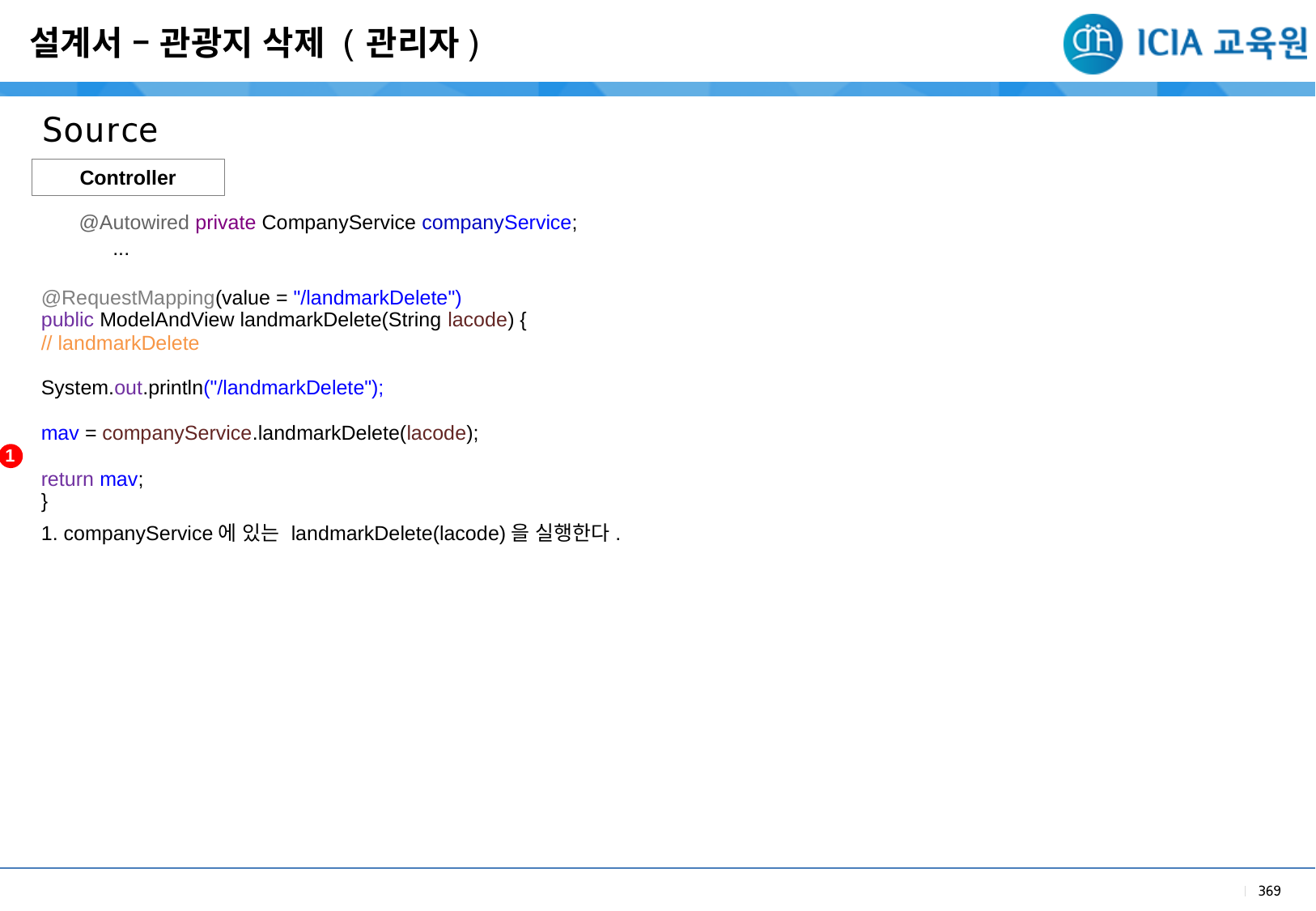

설계서 – 관광지 삭제 (관리자)
Source
Controller
| @Autowired private CompanyService companyService; ... @RequestMapping(value = "/landmarkDelete") public ModelAndView landmarkDelete(String lacode) { // landmarkDelete System.out.println("/landmarkDelete"); mav = companyService.landmarkDelete(lacode); return mav; } |
| --- |
| 1. companyService에 있는 landmarkDelete(lacode)을 실행한다. |
1